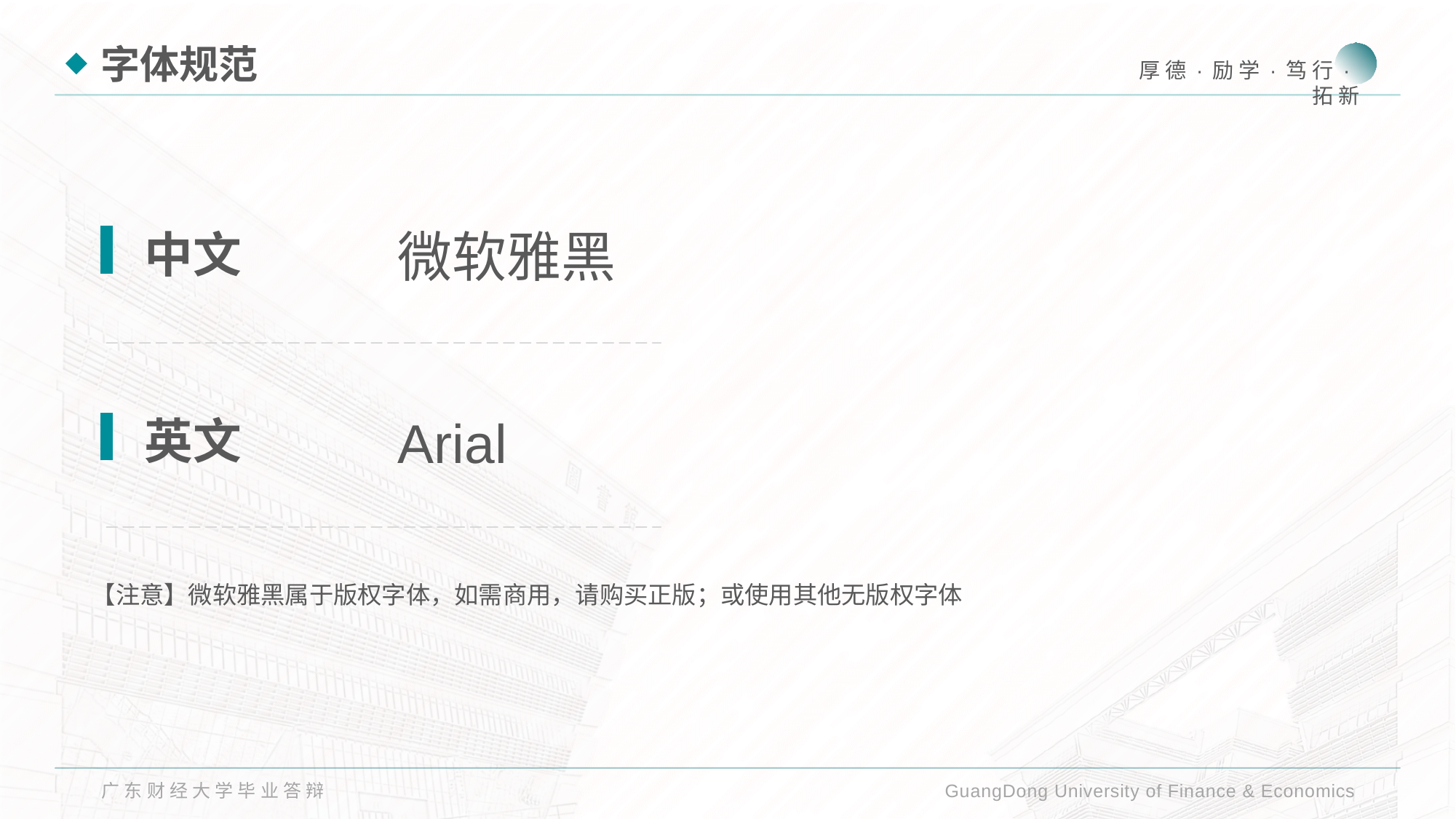

字体规范
微软雅黑
中文
Arial
英文
【注意】微软雅黑属于版权字体，如需商用，请购买正版；或使用其他无版权字体